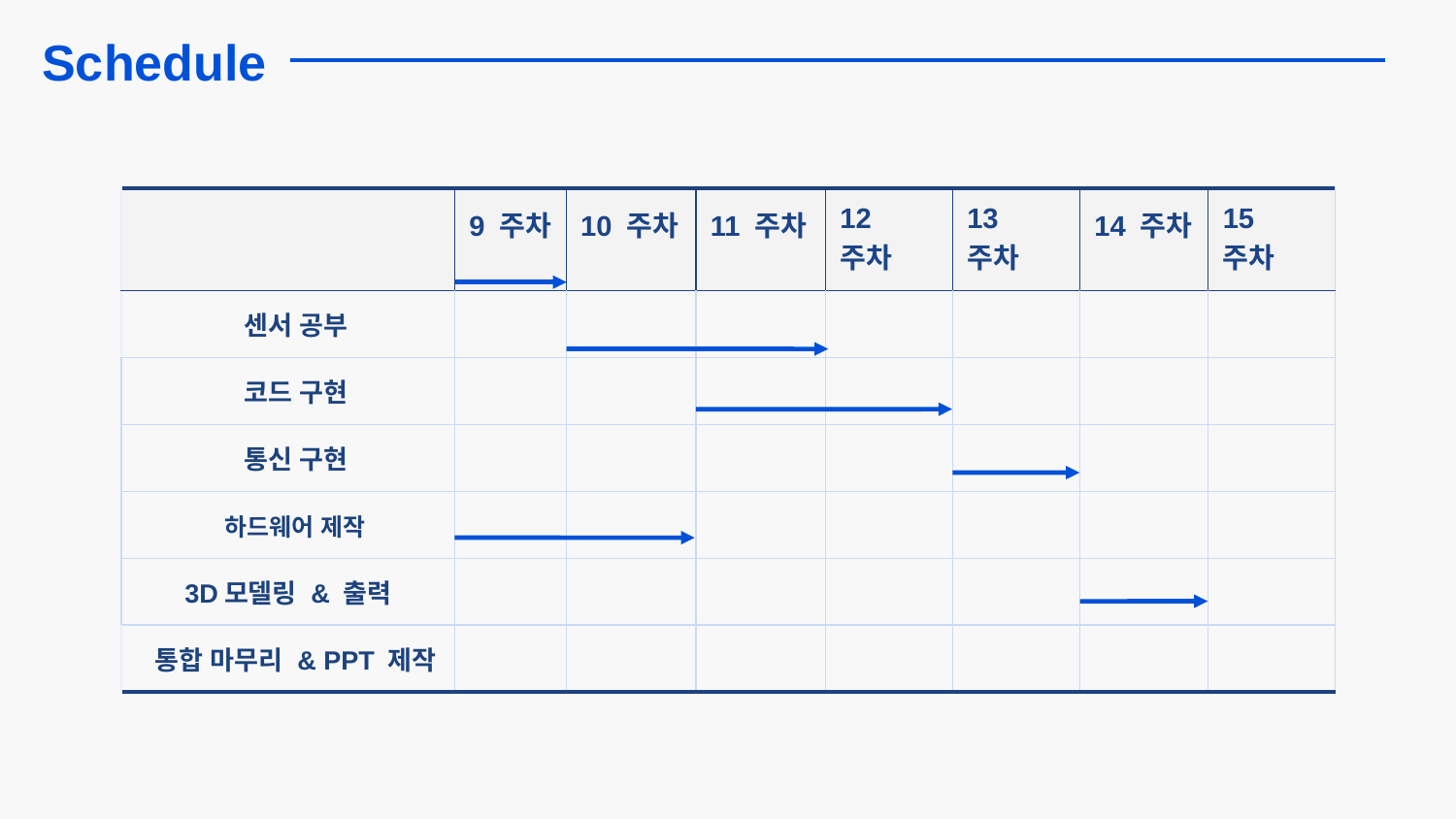

Schedule
|  | 9 주차 | 10 주차 | 11 주차 | 12 주차 | 13 주차 | 14 주차 | 15 주차 |
| --- | --- | --- | --- | --- | --- | --- | --- |
| 센서 공부 |  |  |  |  |  |  |  |
| 코드 구현 |  |  |  |  |  |  |  |
| 통신 구현 |  |  |  |  |  |  |  |
| 하드웨어 제작 |  |  |  |  |  |  |  |
| 3D모델링 & 출력 |  |  |  |  |  |  |  |
| 통합 마무리 & PPT 제작 |  |  |  |  |  |  |  |